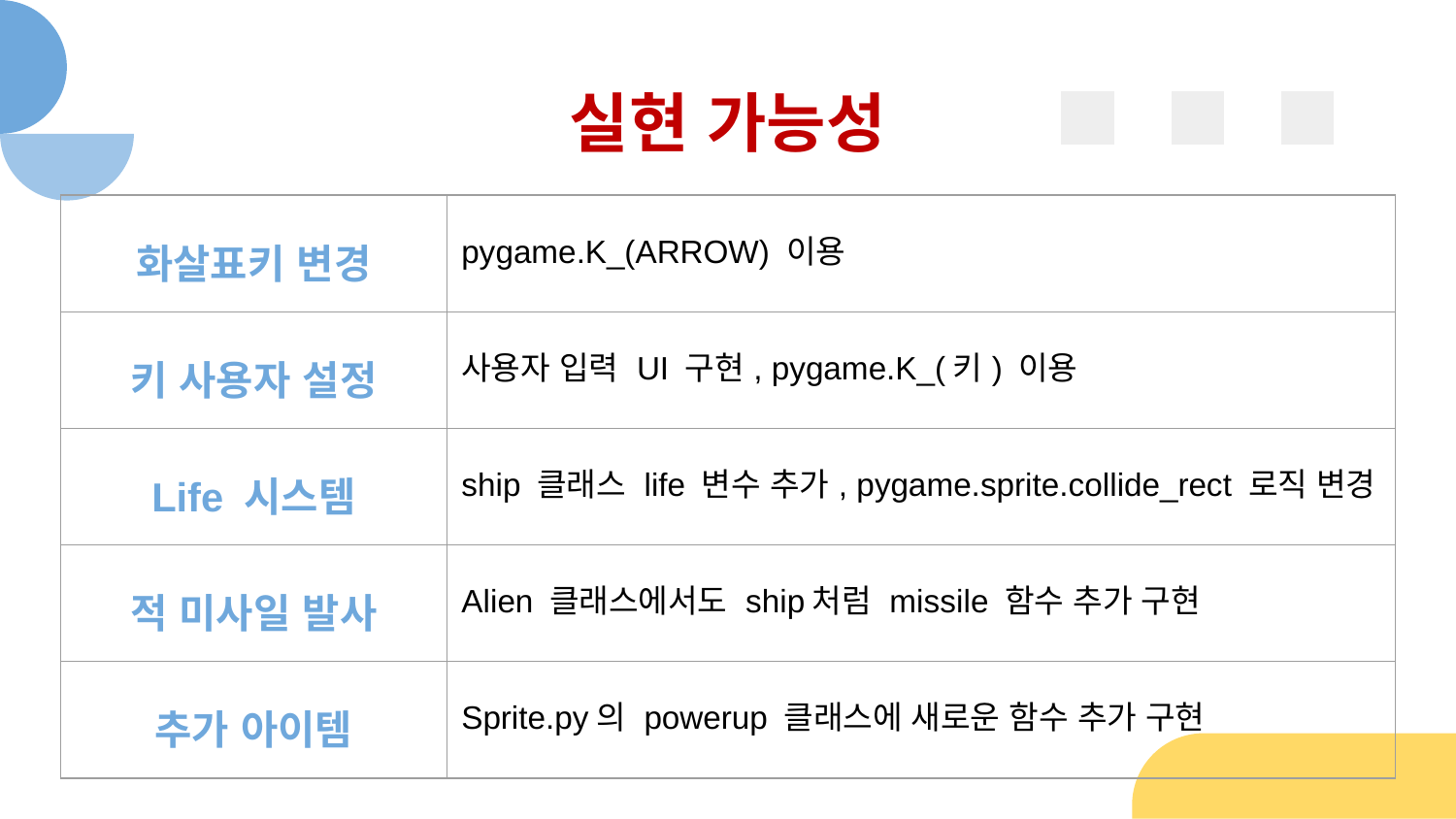

# 실현 가능성
| 화살표키 변경 | pygame.K\_(ARROW) 이용 |
| --- | --- |
| 키 사용자 설정 | 사용자 입력 UI 구현, pygame.K\_(키) 이용 |
| Life 시스템 | ship 클래스 life 변수 추가, pygame.sprite.collide\_rect 로직 변경 |
| 적 미사일 발사 | Alien 클래스에서도 ship처럼 missile 함수 추가 구현 |
| 추가 아이템 | Sprite.py의 powerup 클래스에 새로운 함수 추가 구현 |